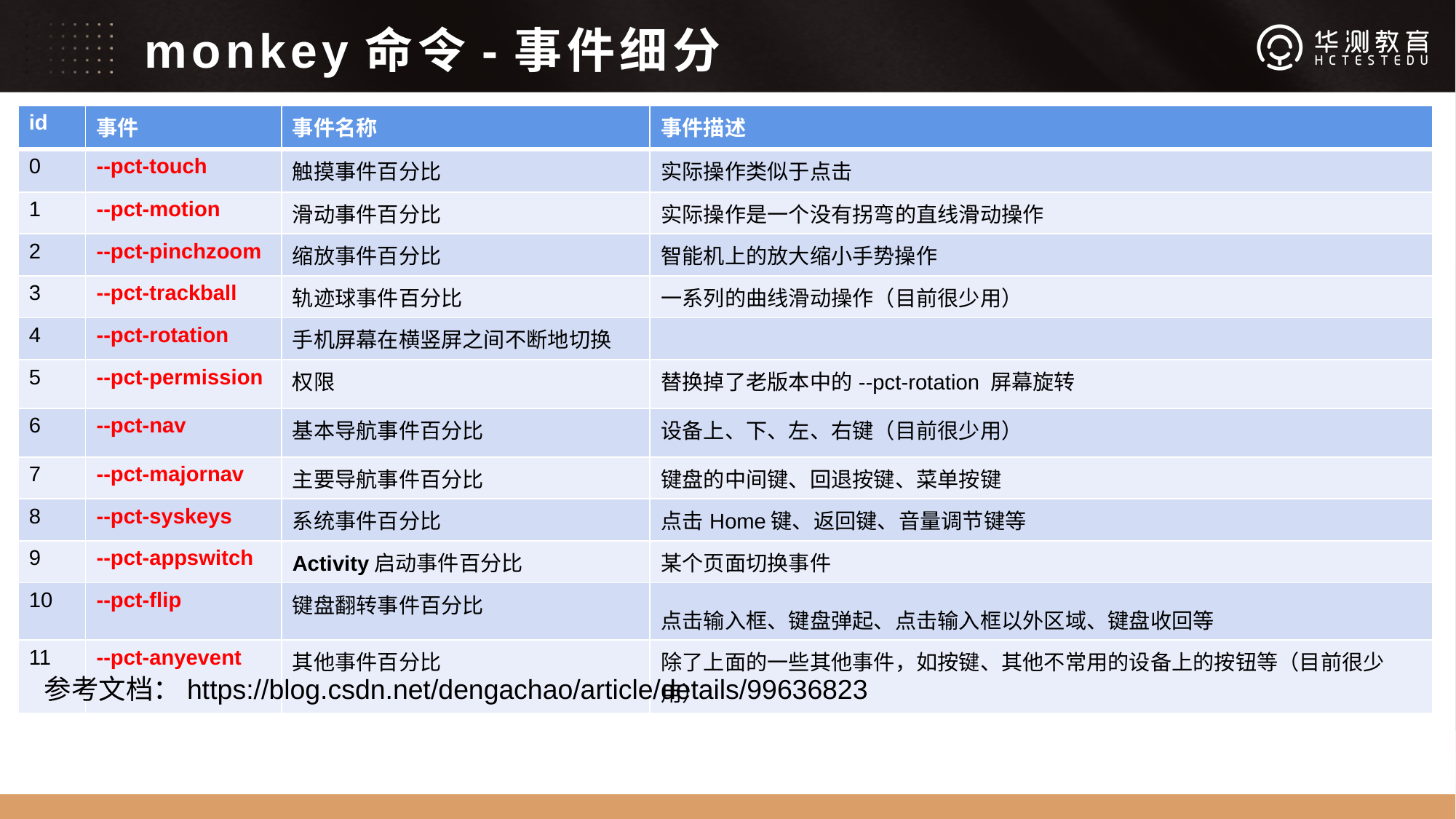

# monkey命令-事件细分
| id | 事件 | 事件名称 | 事件描述 |
| --- | --- | --- | --- |
| 0 | --pct-touch | 触摸事件百分比 | 实际操作类似于点击 |
| 1 | --pct-motion | 滑动事件百分比 | 实际操作是一个没有拐弯的直线滑动操作 |
| 2 | --pct-pinchzoom | 缩放事件百分比 | 智能机上的放大缩小手势操作 |
| 3 | --pct-trackball | 轨迹球事件百分比 | 一系列的曲线滑动操作（目前很少用） |
| 4 | --pct-rotation | 手机屏幕在横竖屏之间不断地切换 |  |
| 5 | --pct-permission | 权限 | 替换掉了老版本中的--pct-rotation 屏幕旋转 |
| 6 | --pct-nav | 基本导航事件百分比 | 设备上、下、左、右键（目前很少用） |
| 7 | --pct-majornav | 主要导航事件百分比 | 键盘的中间键、回退按键、菜单按键 |
| 8 | --pct-syskeys | 系统事件百分比 | 点击Home键、返回键、音量调节键等 |
| 9 | --pct-appswitch | Activity启动事件百分比 | 某个页面切换事件 |
| 10 | --pct-flip | 键盘翻转事件百分比 | 点击输入框、键盘弹起、点击输入框以外区域、键盘收回等 |
| 11 | --pct-anyevent | 其他事件百分比 | 除了上面的一些其他事件，如按键、其他不常用的设备上的按钮等（目前很少用） |
参考文档：https://blog.csdn.net/dengachao/article/details/99636823